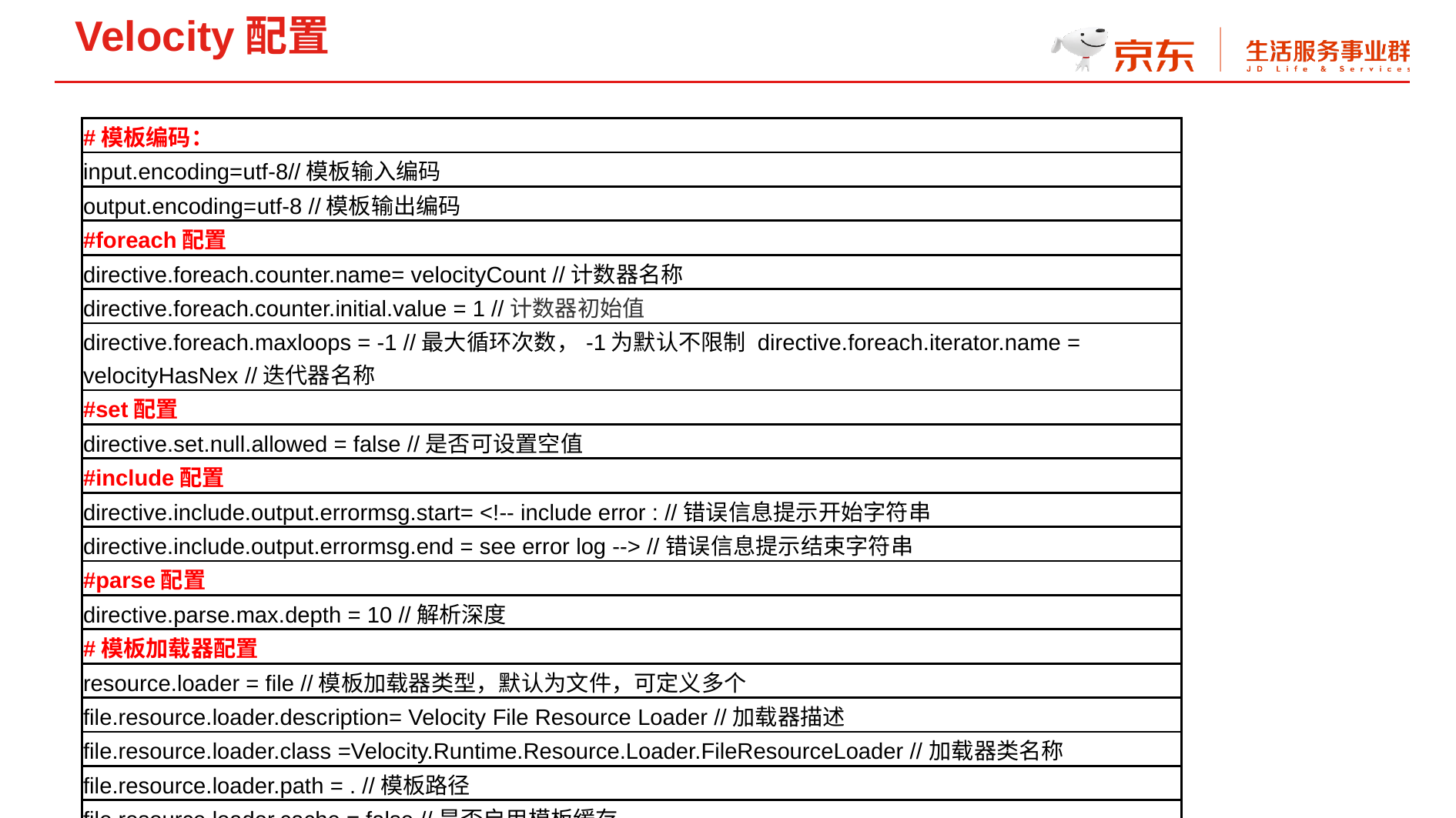

Velocity配置
| #模板编码： |
| --- |
| input.encoding=utf-8//模板输入编码 |
| output.encoding=utf-8 //模板输出编码 |
| #foreach配置 |
| directive.foreach.counter.name= velocityCount //计数器名称 |
| directive.foreach.counter.initial.value = 1 //计数器初始值 |
| directive.foreach.maxloops = -1 //最大循环次数，-1为默认不限制 directive.foreach.iterator.name = velocityHasNex //迭代器名称 |
| #set配置 |
| directive.set.null.allowed = false //是否可设置空值 |
| #include配置 |
| directive.include.output.errormsg.start= <!-- include error : //错误信息提示开始字符串 |
| directive.include.output.errormsg.end = see error log --> //错误信息提示结束字符串 |
| #parse配置 |
| directive.parse.max.depth = 10 //解析深度 |
| #模板加载器配置 |
| resource.loader = file //模板加载器类型，默认为文件，可定义多个 |
| file.resource.loader.description= Velocity File Resource Loader //加载器描述 |
| file.resource.loader.class =Velocity.Runtime.Resource.Loader.FileResourceLoader //加载器类名称 |
| file.resource.loader.path = . //模板路径 |
| file.resource.loader.cache = false //是否启用模板缓存 |